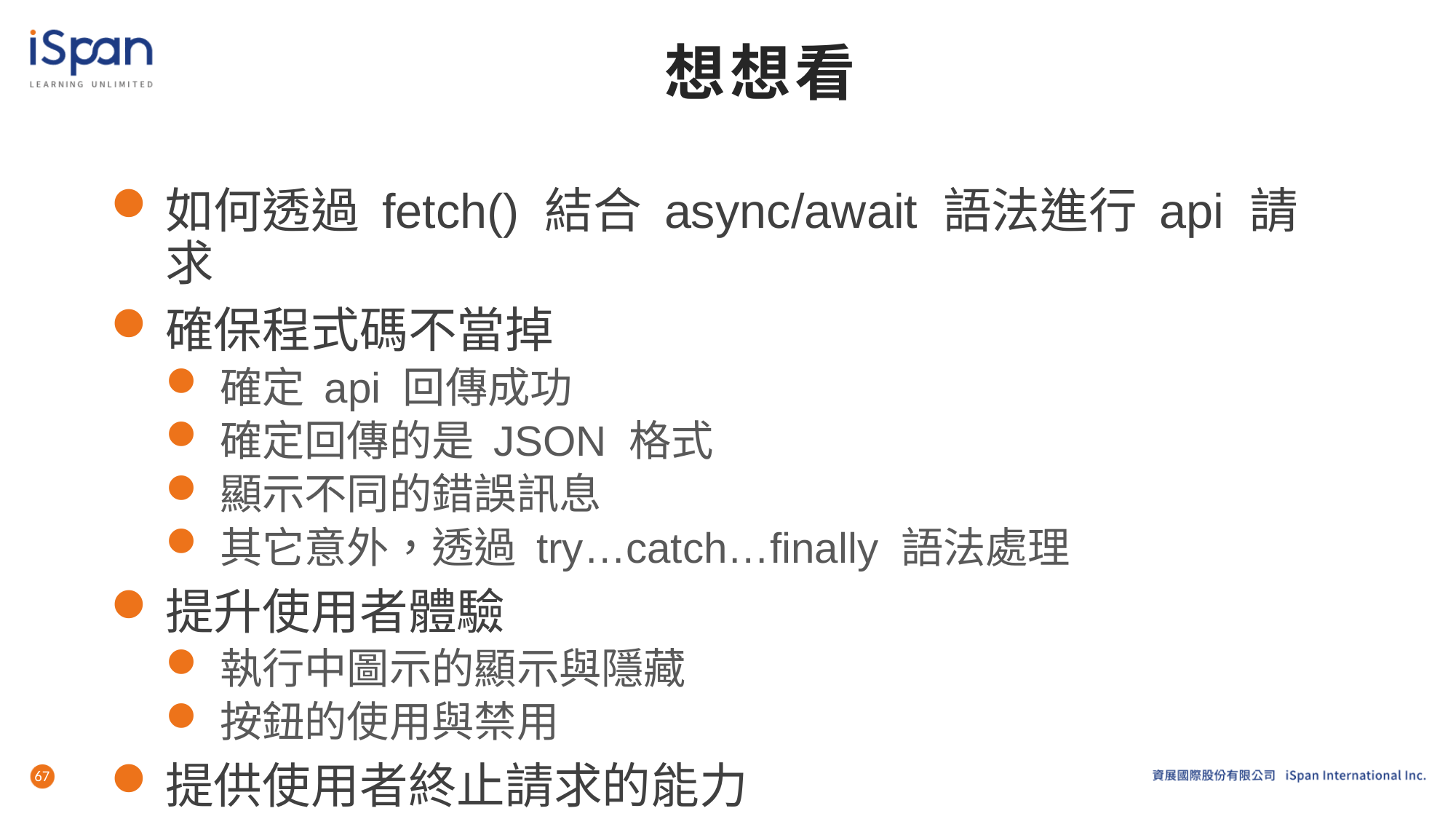

# 想想看
如何透過 fetch() 結合 async/await 語法進行 api 請求
確保程式碼不當掉
確定 api 回傳成功
確定回傳的是 JSON 格式
顯示不同的錯誤訊息
其它意外，透過 try…catch…finally 語法處理
提升使用者體驗
執行中圖示的顯示與隱藏
按鈕的使用與禁用
提供使用者終止請求的能力
67